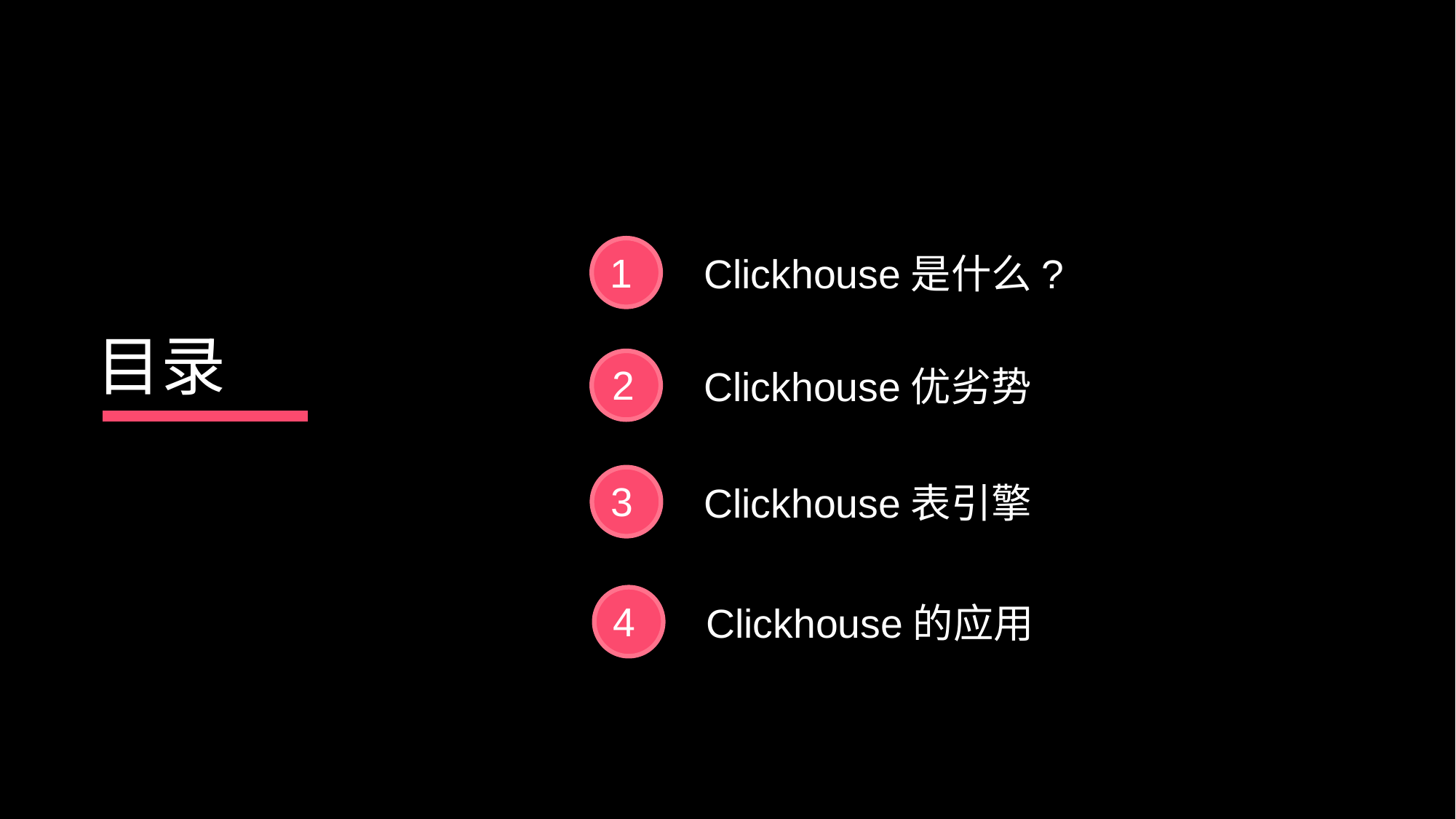

Clickhouse是什么?
1

目录
Clickhouse优劣势
2

Clickhouse表引擎
3

Clickhouse的应用
4